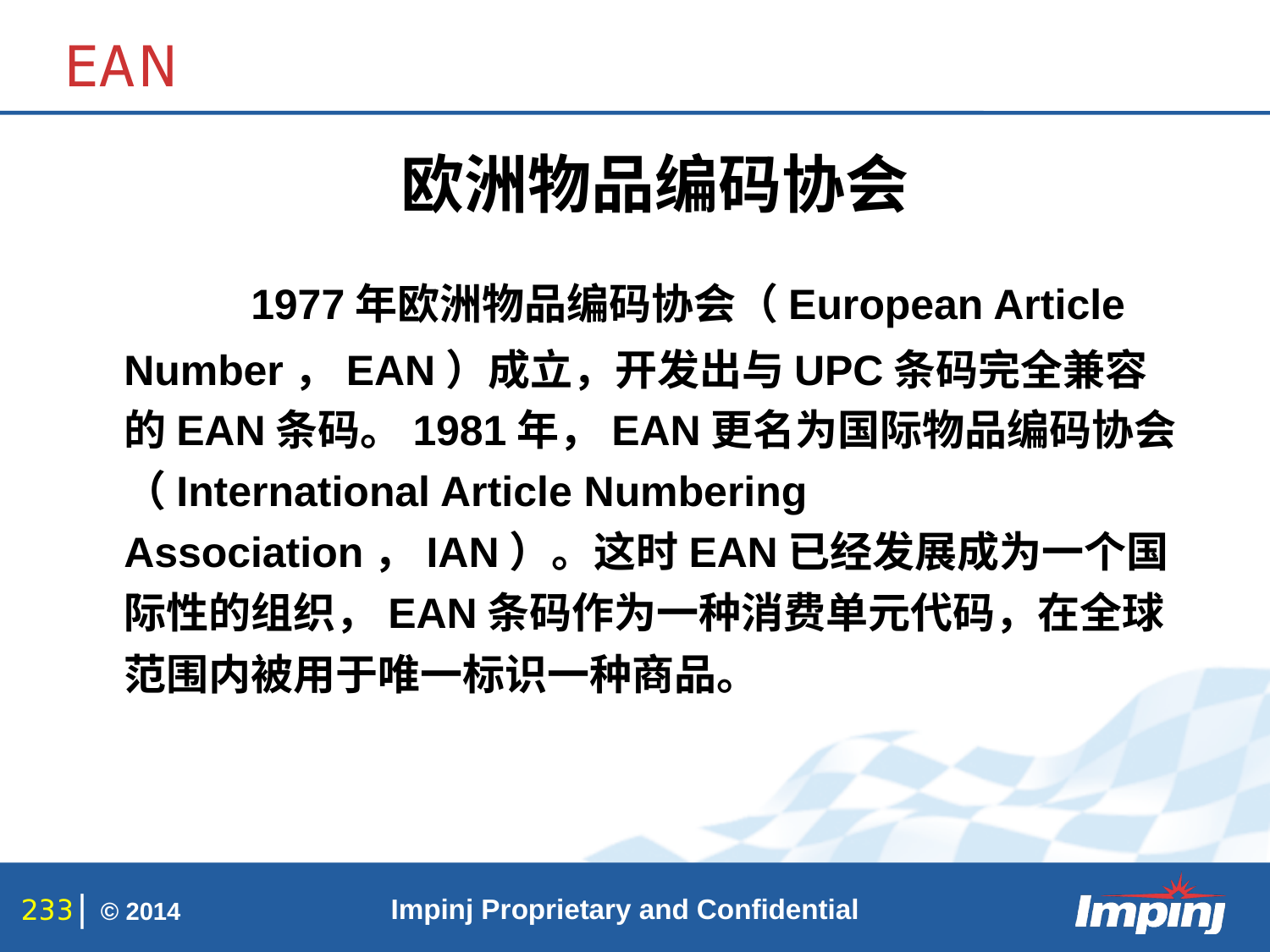

# EAN
欧洲物品编码协会
	1977年欧洲物品编码协会（European Article Number，EAN）成立，开发出与UPC条码完全兼容的EAN条码。1981年，EAN更名为国际物品编码协会（International Article Numbering Association，IAN）。这时EAN已经发展成为一个国际性的组织，EAN条码作为一种消费单元代码，在全球范围内被用于唯一标识一种商品。